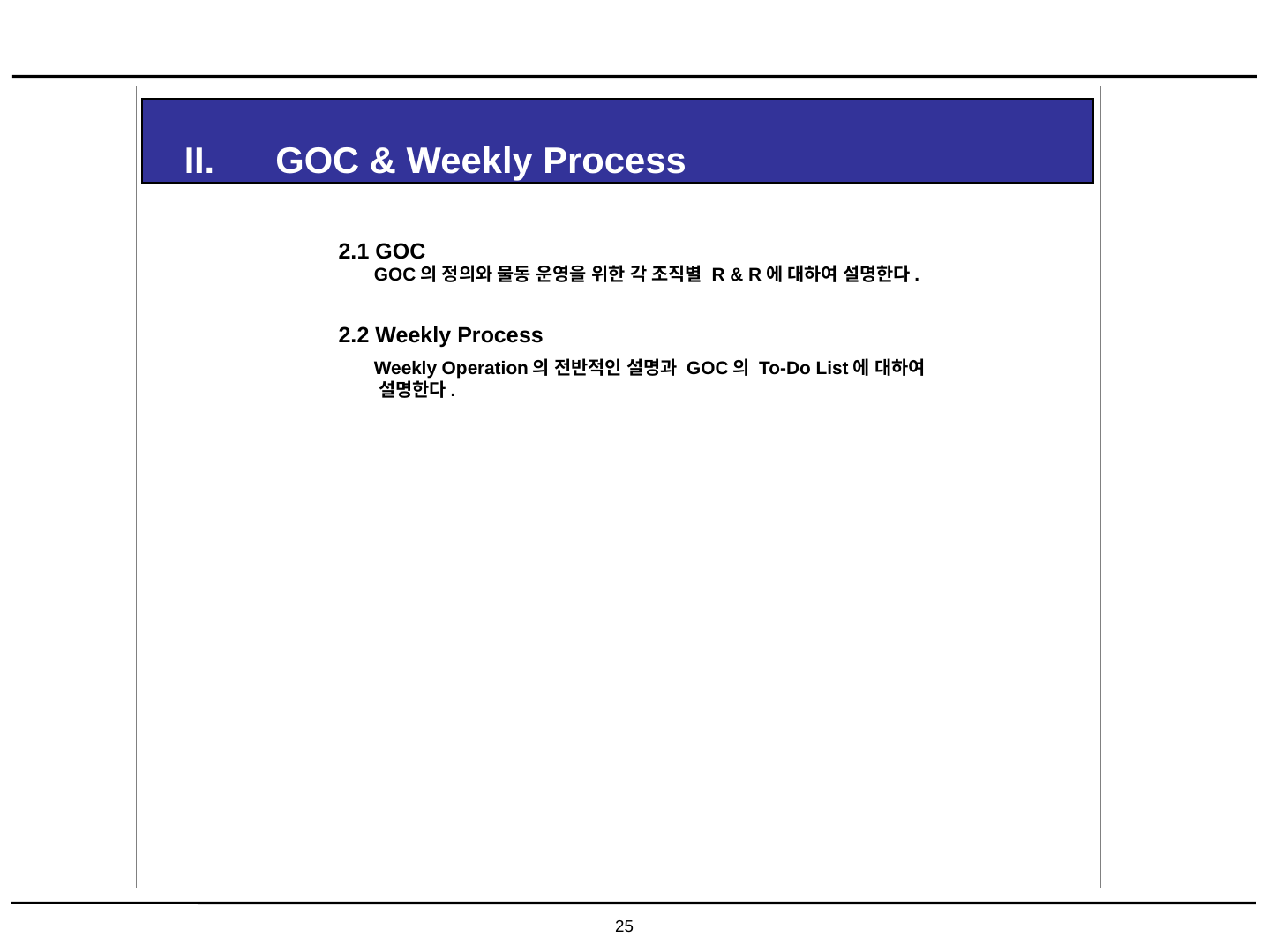

II.      GOC & Weekly Process

2.1 GOC
       GOC의 정의와 물동 운영을 위한 각 조직별 R & R에 대하여 설명한다.

2.2 Weekly Process
       Weekly Operation의 전반적인 설명과 GOC의 To-Do List에 대하여 설명한다.
25